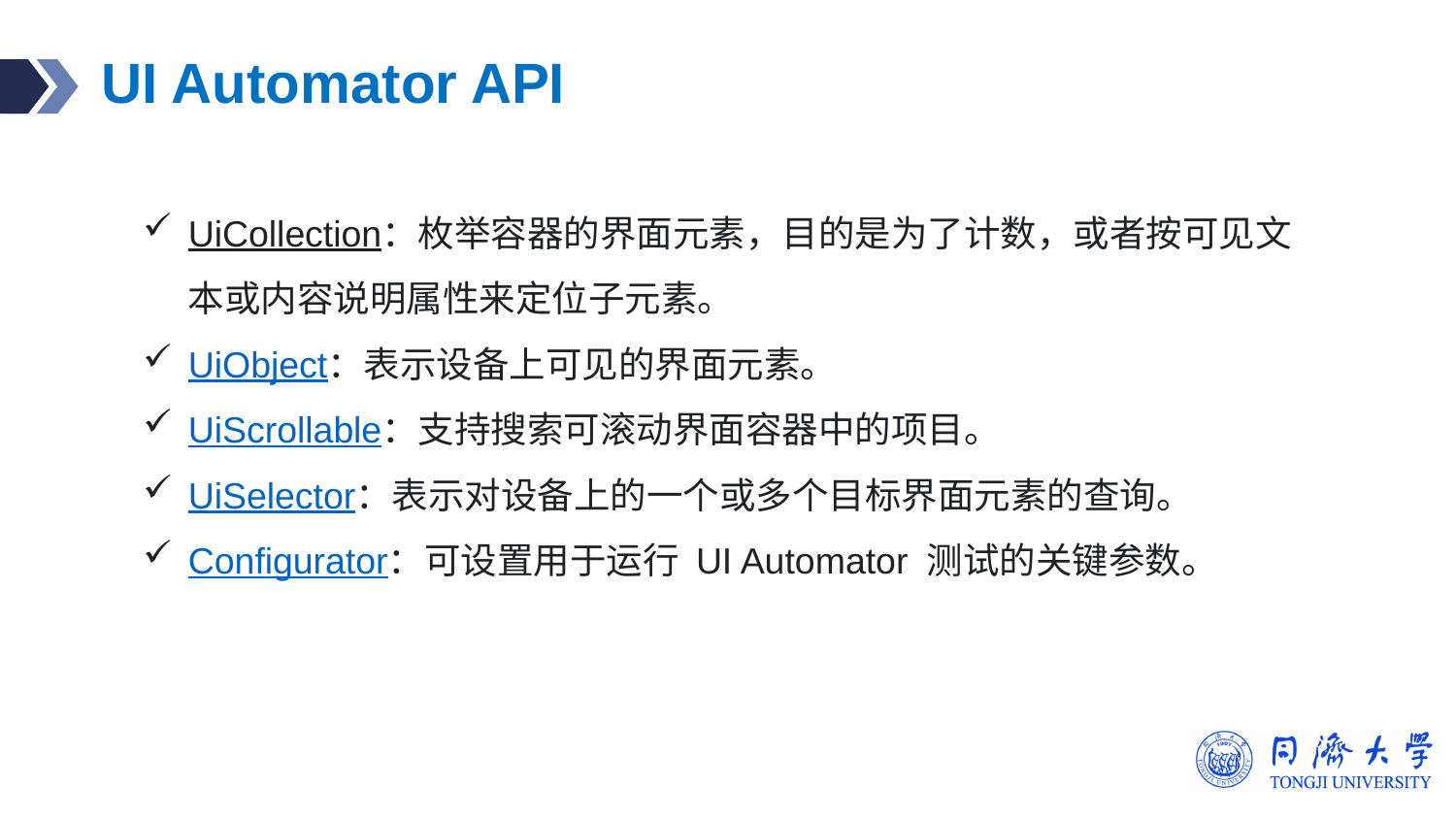

# UI Automator API
UiCollection：枚举容器的界面元素，目的是为了计数，或者按可见文本或内容说明属性来定位子元素。
UiObject：表示设备上可见的界面元素。
UiScrollable：支持搜索可滚动界面容器中的项目。
UiSelector：表示对设备上的一个或多个目标界面元素的查询。
Configurator：可设置用于运行 UI Automator 测试的关键参数。